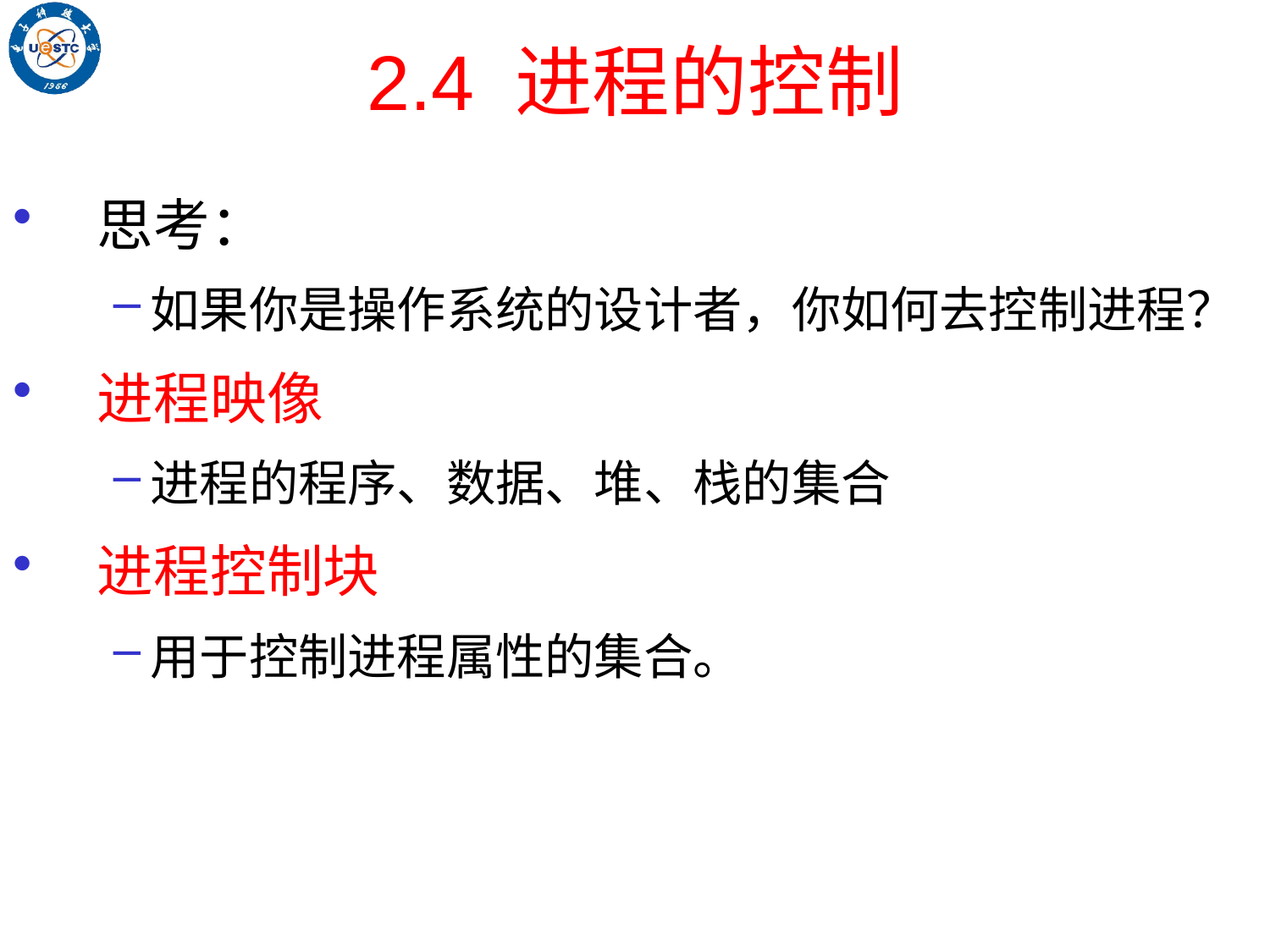

# 2.4 进程的控制
思考：
如果你是操作系统的设计者，你如何去控制进程？
进程映像
进程的程序、数据、堆、栈的集合
进程控制块
用于控制进程属性的集合。